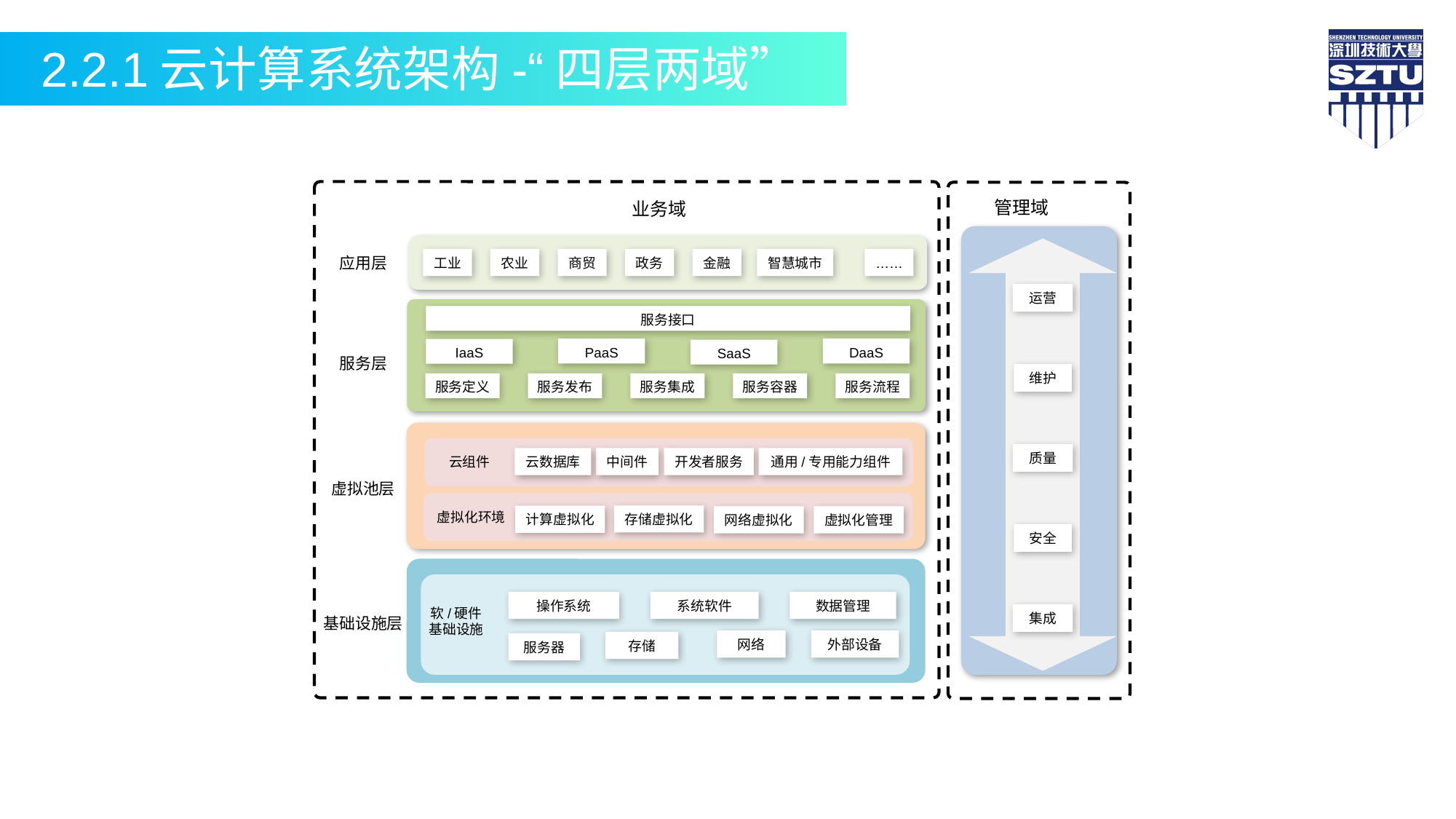

2.2.1云计算系统架构-“四层两域”

管理域
业务域

应用层
工业
农业
商贸
政务
金融
智慧城市
……
运营

服务接口
PaaS
DaaS
IaaS
SaaS
服务层
维护
服务定义
服务发布
服务集成
服务容器
服务流程

质量
云组件
云数据库
中间件
开发者服务
通用/专用能力组件
虚拟池层

虚拟化环境
存储虚拟化
计算虚拟化
网络虚拟化
虚拟化管理
安全

操作系统
系统软件
数据管理
软/硬件
基础设施
集成
基础设施层
网络
外部设备
存储
服务器